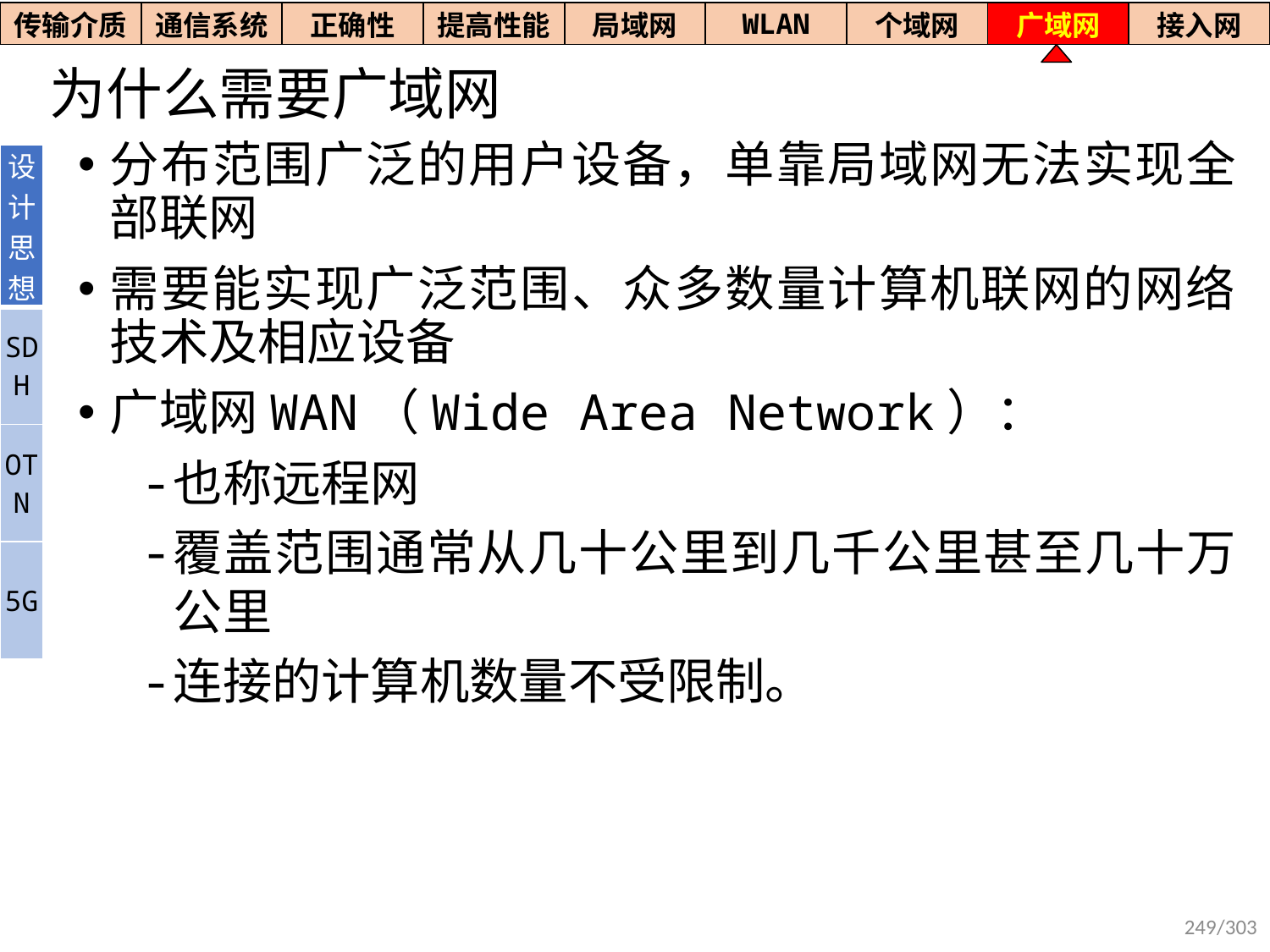

| 传输介质 | 通信系统 | 正确性 | 提高性能 | 局域网 | WLAN | 个域网 | 广域网 | 接入网 |
| --- | --- | --- | --- | --- | --- | --- | --- | --- |

# 为什么需要广域网
分布范围广泛的用户设备，单靠局域网无法实现全部联网
需要能实现广泛范围、众多数量计算机联网的网络技术及相应设备
广域网WAN（Wide Area Network）：
也称远程网
覆盖范围通常从几十公里到几千公里甚至几十万公里
连接的计算机数量不受限制。

| 设计思想 |
| --- |
| SDH |
| OTN |
| 5G |
249/303